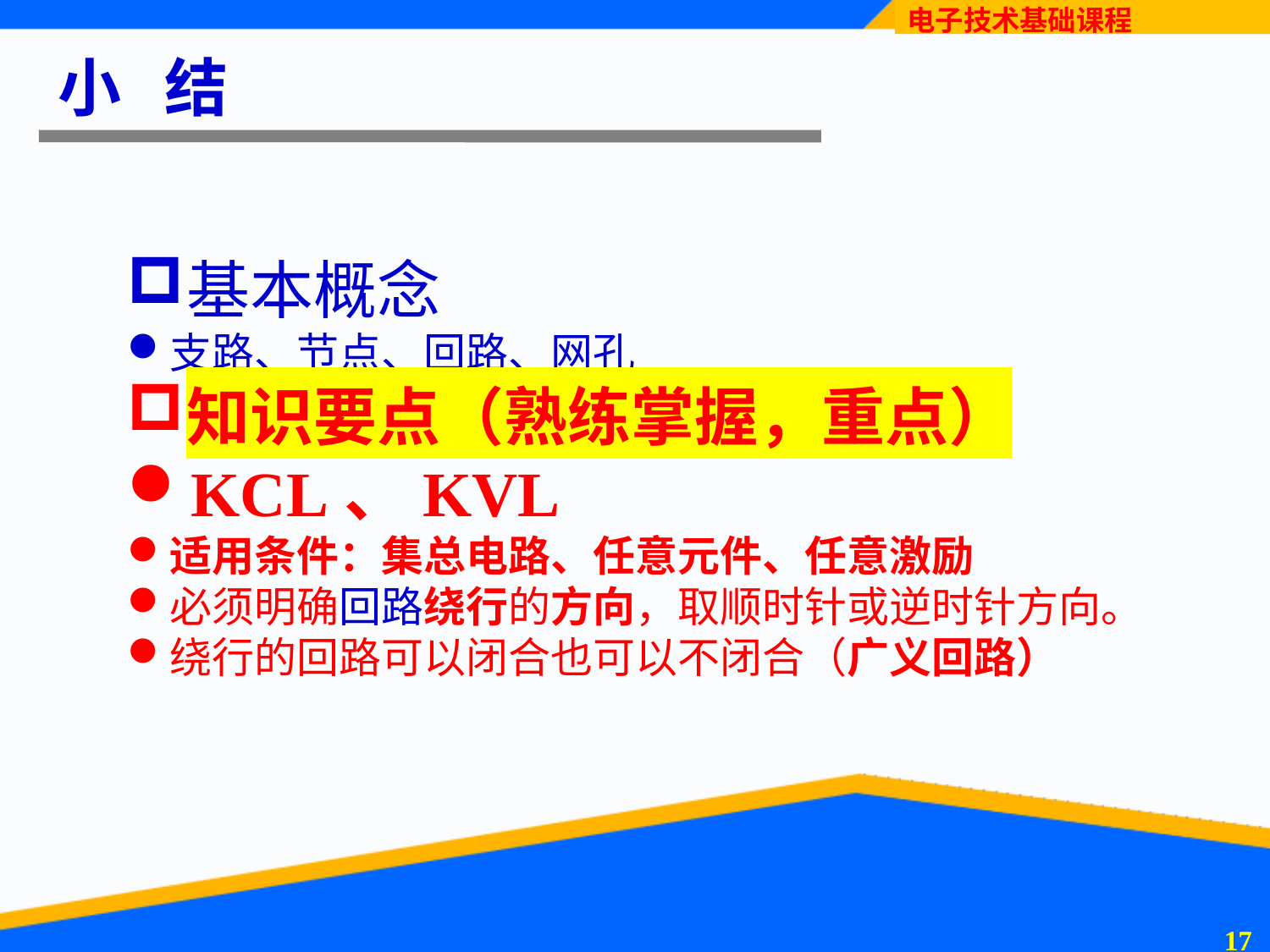

# 小   结
基本概念
支路、节点、回路、网孔
知识要点（熟练掌握，重点）
KCL、KVL
适用条件：集总电路、任意元件、任意激励
必须明确回路绕行的方向，取顺时针或逆时针方向。
绕行的回路可以闭合也可以不闭合（广义回路）
17